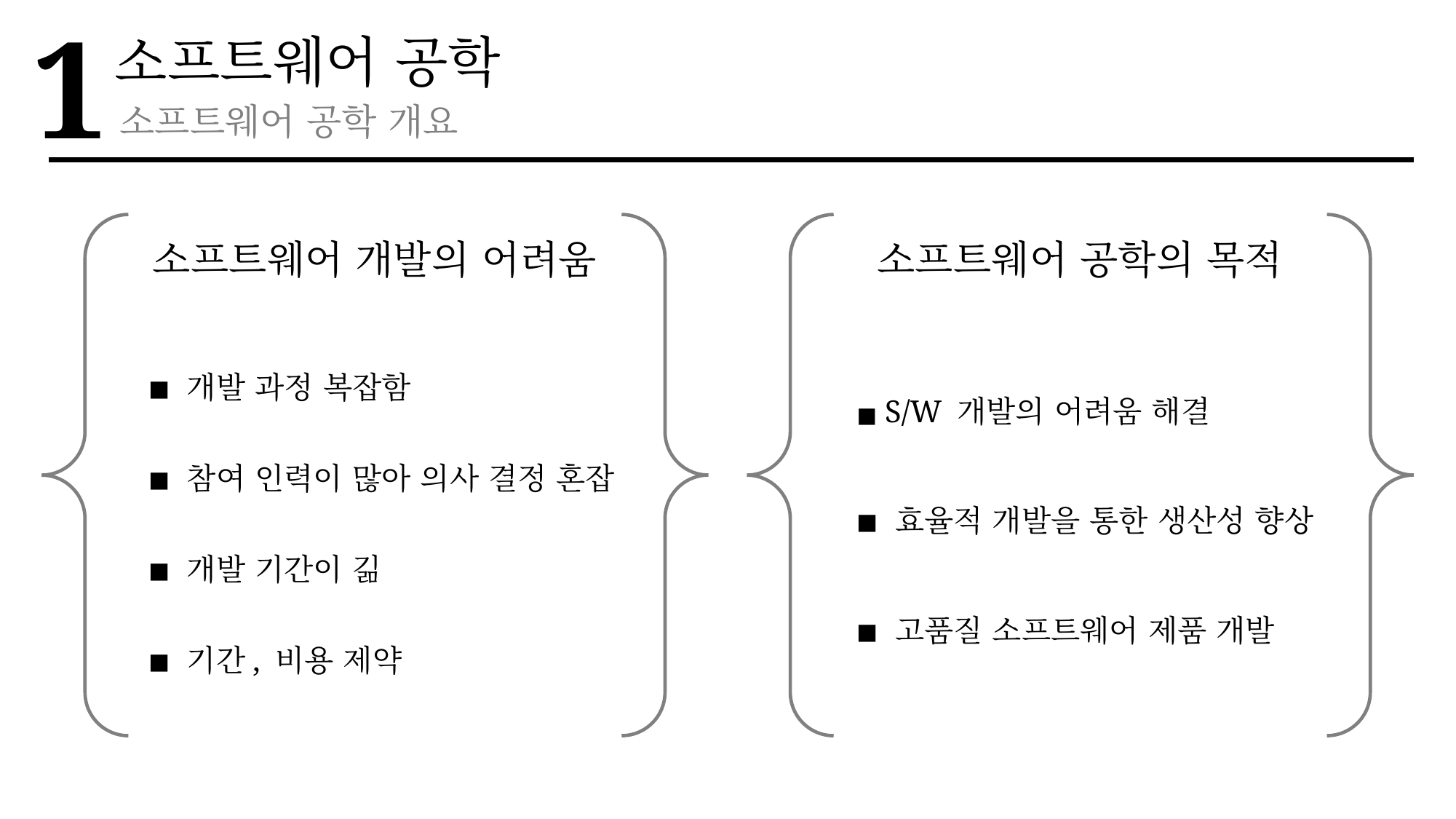

1
소프트웨어 공학
소프트웨어 공학 개요

소프트웨어 공학의 목적
소프트웨어 개발의 어려움
■ 개발 과정 복잡함
■ 참여 인력이 많아 의사 결정 혼잡
■ 개발 기간이 긺
■ 기간, 비용 제약
■ S/W 개발의 어려움 해결
■ 효율적 개발을 통한 생산성 향상
■ 고품질 소프트웨어 제품 개발